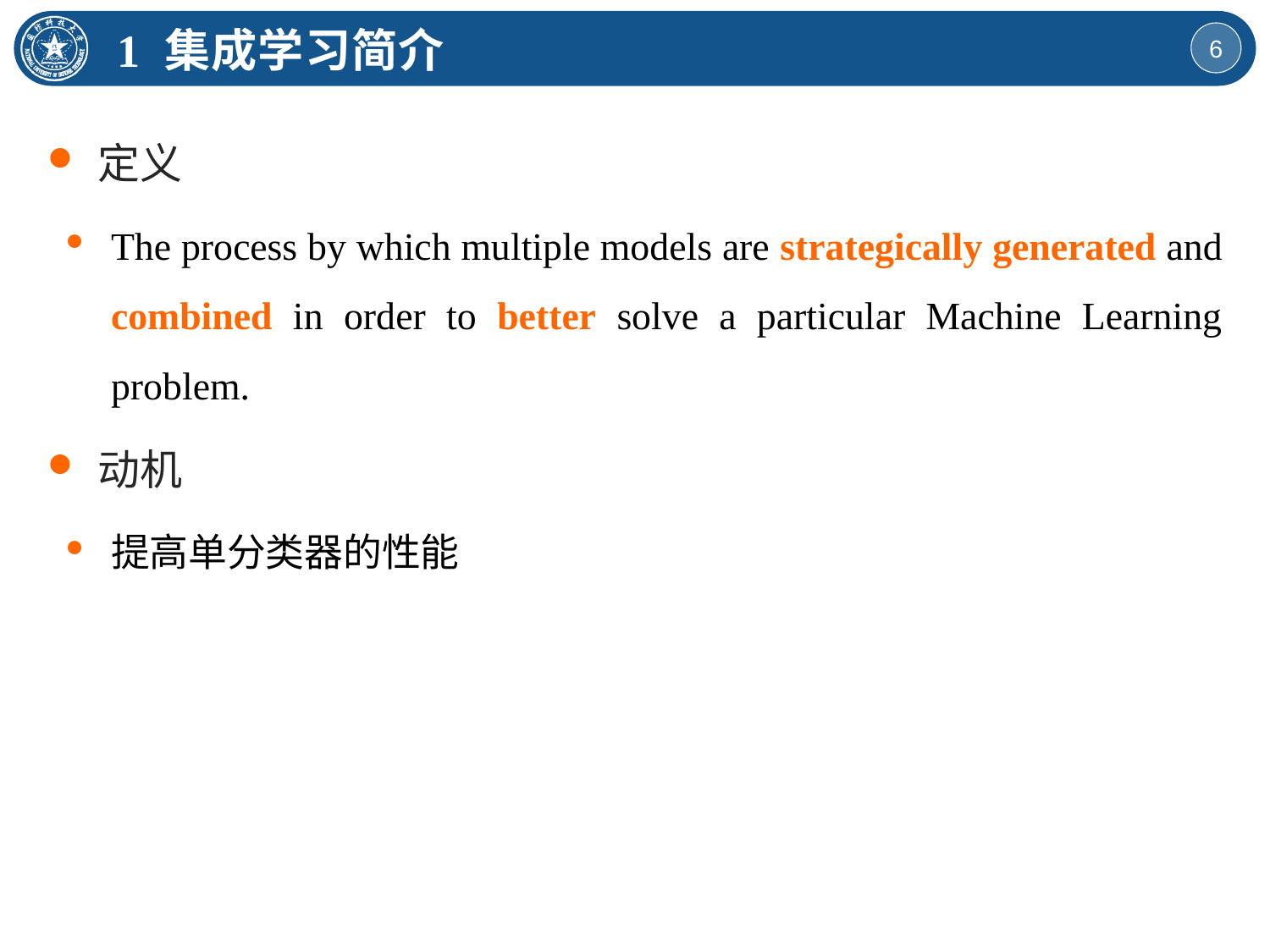

1 集成学习简介
定义
The process by which multiple models are strategically generated and combined in order to better solve a particular Machine Learning problem.
动机
提高单分类器的性能